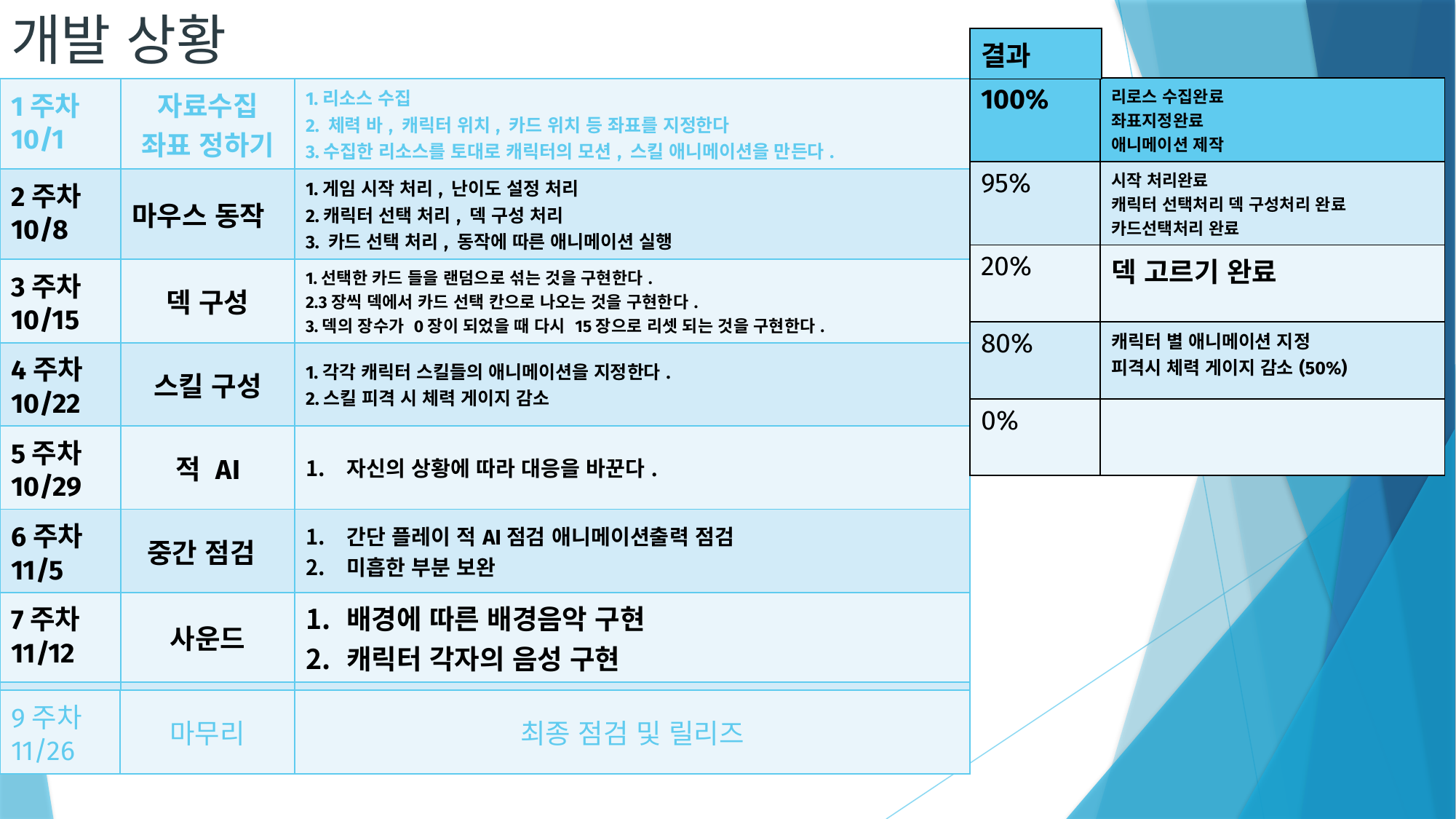

# 개발 상황
| 결과 |
| --- |
| 100% | 리로스 수집완료 좌표지정완료 애니메이션 제작 |
| --- | --- |
| 95% | 시작 처리완료 캐릭터 선택처리 덱 구성처리 완료 카드선택처리 완료 |
| 20% | 덱 고르기 완료 |
| 80% | 캐릭터 별 애니메이션 지정 피격시 체력 게이지 감소(50%) |
| 0% |  |
| 1주차 10/1 | 자료수집 좌표 정하기 | 1.리소스 수집 2. 체력 바, 캐릭터 위치, 카드 위치 등 좌표를 지정한다 3.수집한 리소스를 토대로 캐릭터의 모션, 스킬 애니메이션을 만든다. |
| --- | --- | --- |
| 2주차 10/8 | 마우스 동작 | 1.게임 시작 처리, 난이도 설정 처리 2.캐릭터 선택 처리, 덱 구성 처리 3. 카드 선택 처리, 동작에 따른 애니메이션 실행 |
| 3주차 10/15 | 덱 구성 | 1.선택한 카드 들을 랜덤으로 섞는 것을 구현한다. 2.3장씩 덱에서 카드 선택 칸으로 나오는 것을 구현한다. 3.덱의 장수가 0장이 되었을 때 다시 15장으로 리셋 되는 것을 구현한다. |
| 4주차 10/22 | 스킬 구성 | 1.각각 캐릭터 스킬들의 애니메이션을 지정한다. 2.스킬 피격 시 체력 게이지 감소 |
| 5주차 10/29 | 적 AI | 자신의 상황에 따라 대응을 바꾼다. |
| 6주차 11/5 | 중간 점검 | 간단 플레이 적AI점검 애니메이션출력 점검 미흡한 부분 보완 |
| 7주차 11/12 | 사운드 | 배경에 따른 배경음악 구현 캐릭터 각자의 음성 구현 |
| 8주차 11/19 | AI 최종 및 추가구현 | 난이도에 따른 적 AI 세분화 콤보 구성 날씨에 대한 효과 추가 |
| 9주차 11/26 | 마무리 | 최종 점검 및 릴리즈 |
| --- | --- | --- |